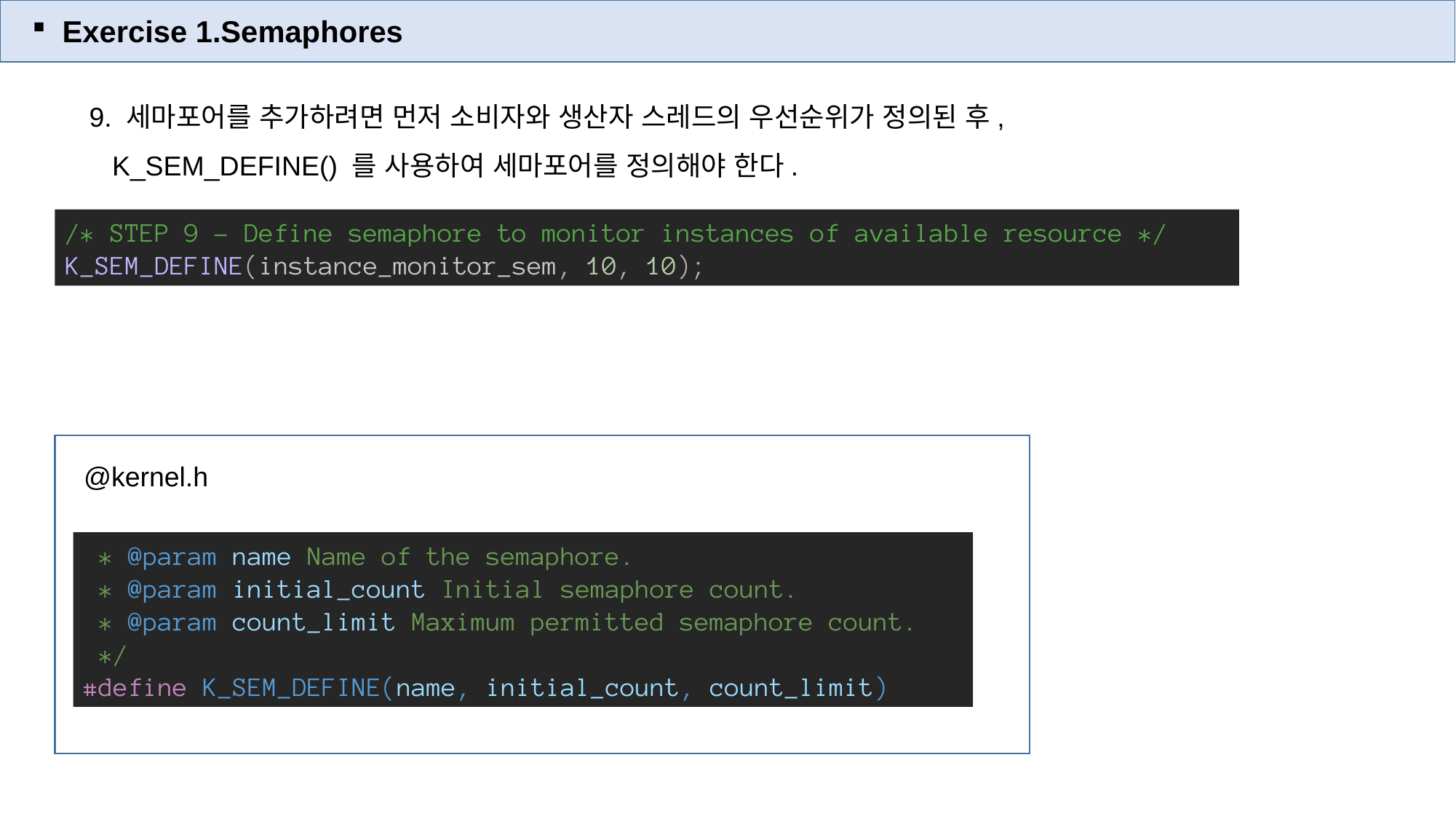

Exercise 1.Semaphores

9. 세마포어를 추가하려면 먼저 소비자와 생산자 스레드의 우선순위가 정의된 후,
   K_SEM_DEFINE() 를 사용하여 세마포어를 정의해야 한다.

/* STEP 9 - Define semaphore to monitor instances of available resource */
K_SEM_DEFINE(instance_monitor_sem, 10, 10);

@kernel.h
 * @param name Name of the semaphore.
 * @param initial_count Initial semaphore count.
 * @param count_limit Maximum permitted semaphore count.
 */
#define K_SEM_DEFINE(name, initial_count, count_limit)